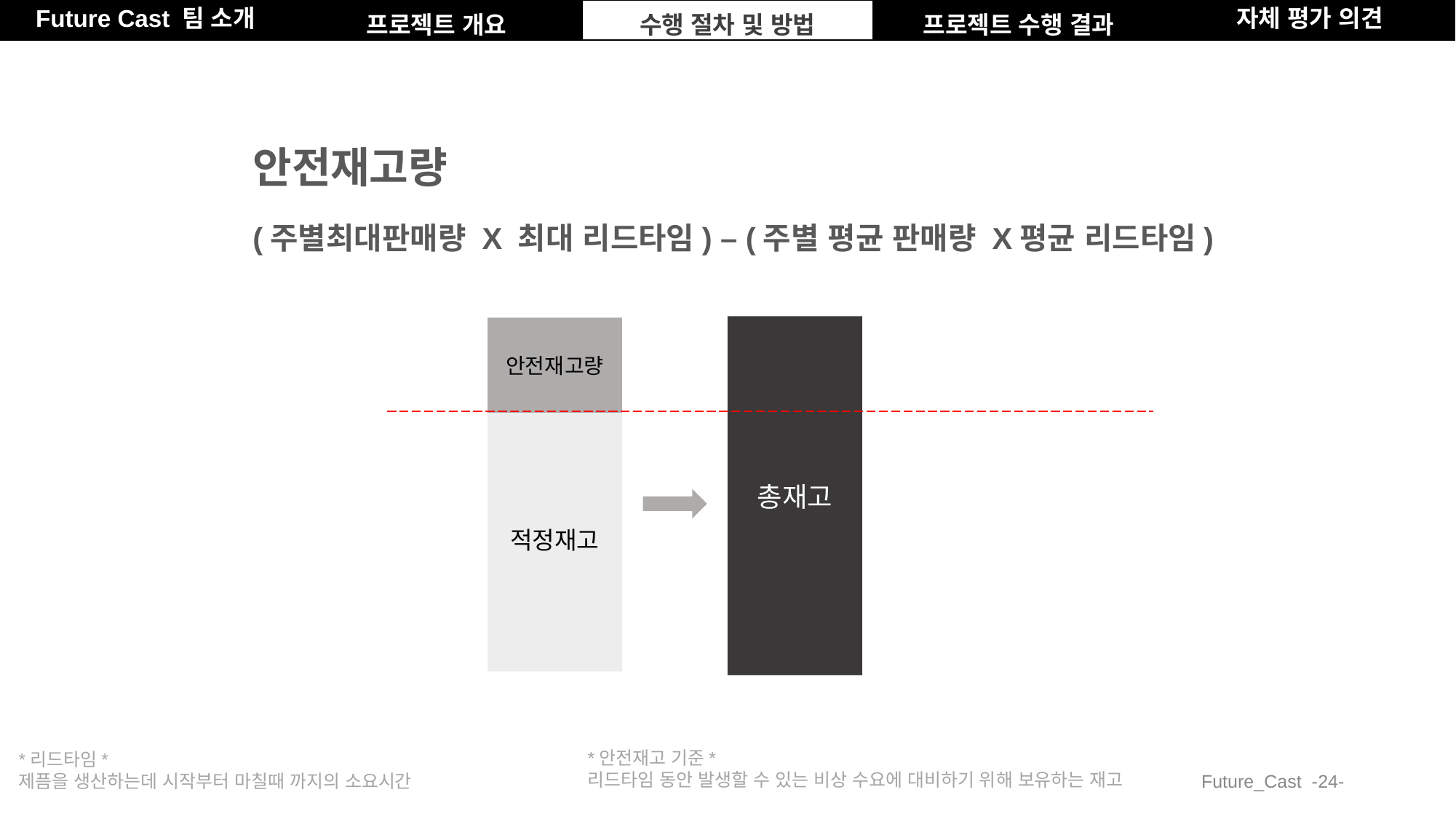

| Future Cast 팀 소개 | 프로젝트 개요 | 수행 절차 및 방법 | 프로젝트 수행 결과 | 자체 평가 의견 |
| --- | --- | --- | --- | --- |
안전재고량
(주별최대판매량 X 최대 리드타임) – (주별 평균 판매량 X평균 리드타임)
총재고
안전재고량
적정재고

*안전재고 기준*
리드타임 동안 발생할 수 있는 비상 수요에 대비하기 위해 보유하는 재고

*리드타임*
제픔을 생산하는데 시작부터 마칠때 까지의 소요시간

Future_Cast  -24-